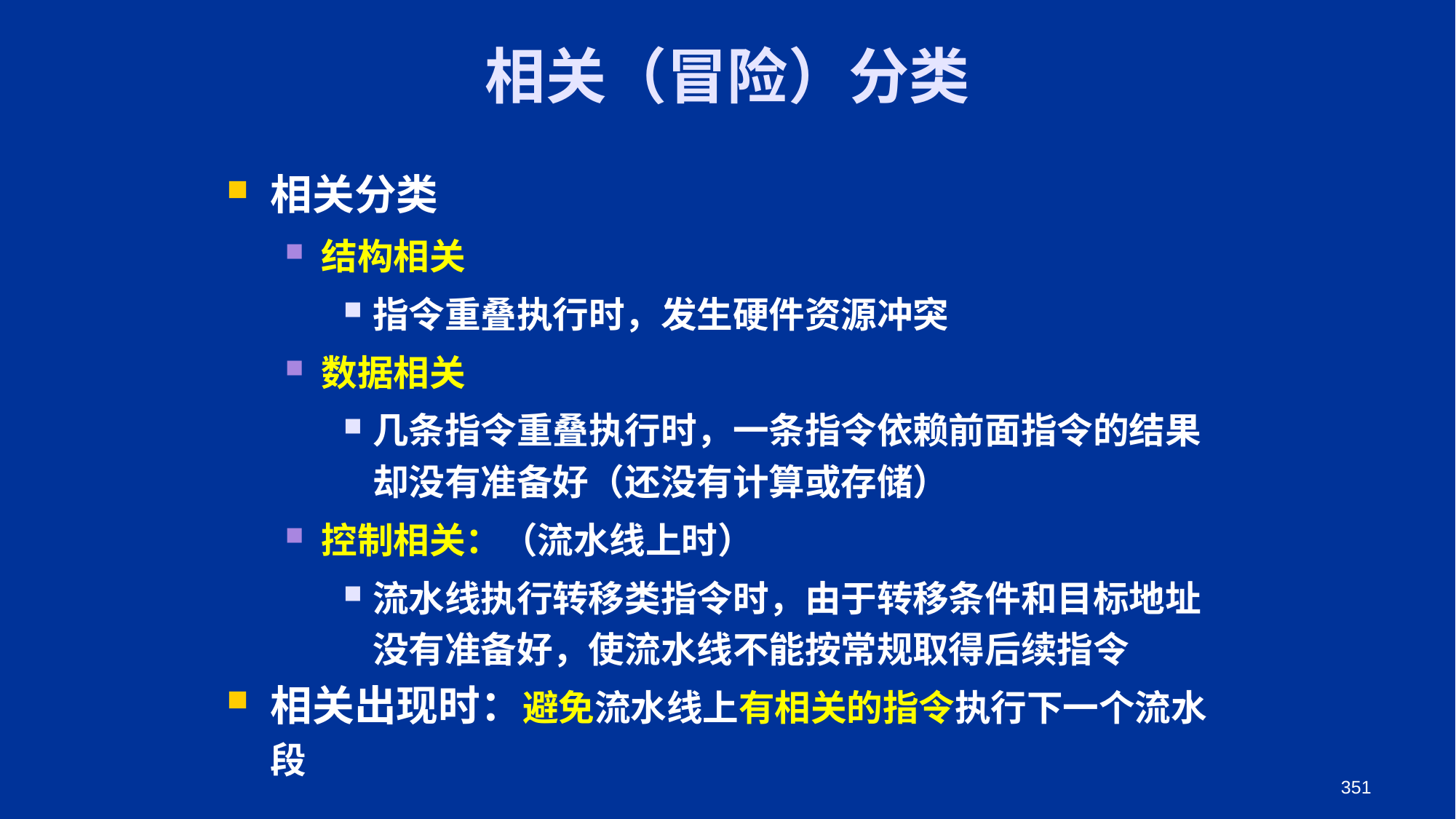

相关（冒险）分类
相关分类
结构相关
指令重叠执行时，发生硬件资源冲突
数据相关
几条指令重叠执行时，一条指令依赖前面指令的结果却没有准备好（还没有计算或存储）
控制相关：（流水线上时）
流水线执行转移类指令时，由于转移条件和目标地址没有准备好，使流水线不能按常规取得后续指令
相关出现时：避免流水线上有相关的指令执行下一个流水段

351